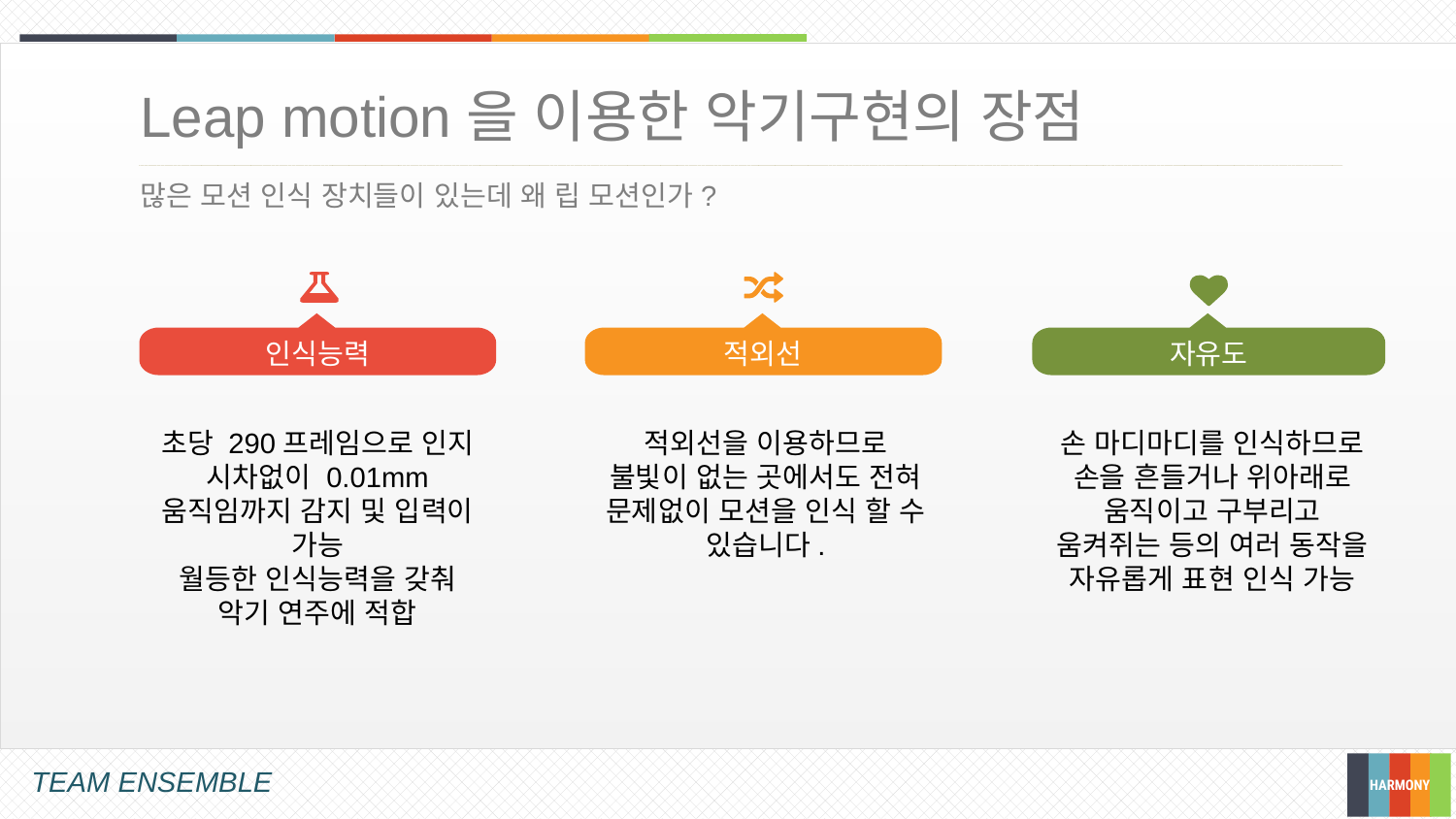

Leap motion을 이용한 악기구현의 장점
많은 모션 인식 장치들이 있는데 왜 립 모션인가?

인식능력
초당 290프레임으로 인지
시차없이 0.01mm 움직임까지 감지 및 입력이 가능
월등한 인식능력을 갖춰 악기 연주에 적합

적외선
적외선을 이용하므로 불빛이 없는 곳에서도 전혀 문제없이 모션을 인식 할 수 있습니다.

자유도
손 마디마디를 인식하므로 손을 흔들거나 위아래로 움직이고 구부리고 움켜쥐는 등의 여러 동작을 자유롭게 표현 인식 가능